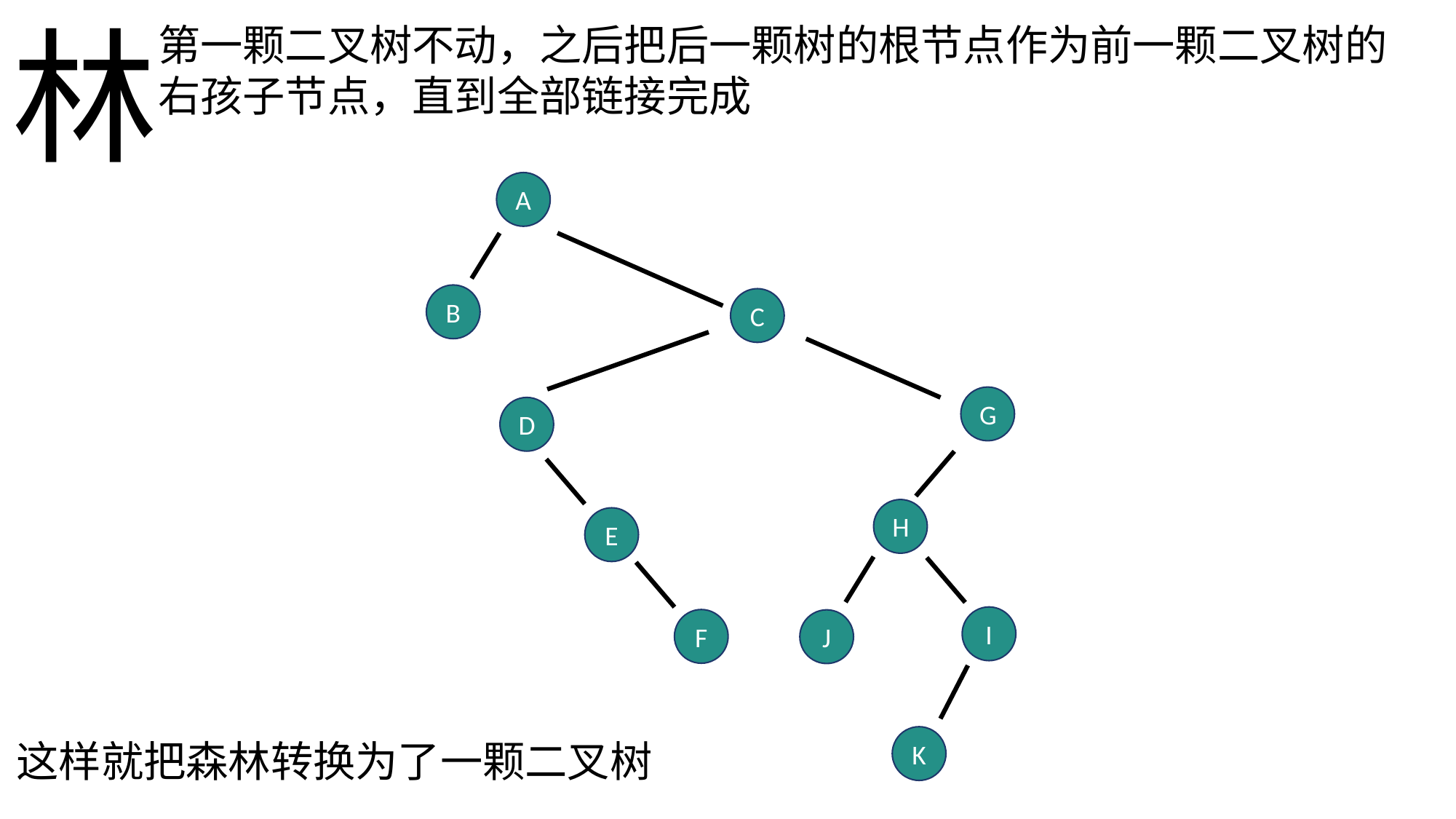

林
A
B
E
C
F
D
G
现在我给你一个森林，你能否把它转换为一个二叉树？
第一颗二叉树不动，之后把后一颗树的根节点作为前一颗二叉树的右孩子节点，直到全部链接完成
A
B
C
G
D
H
E
I
F
J
K
这样就把森林转换为了一颗二叉树